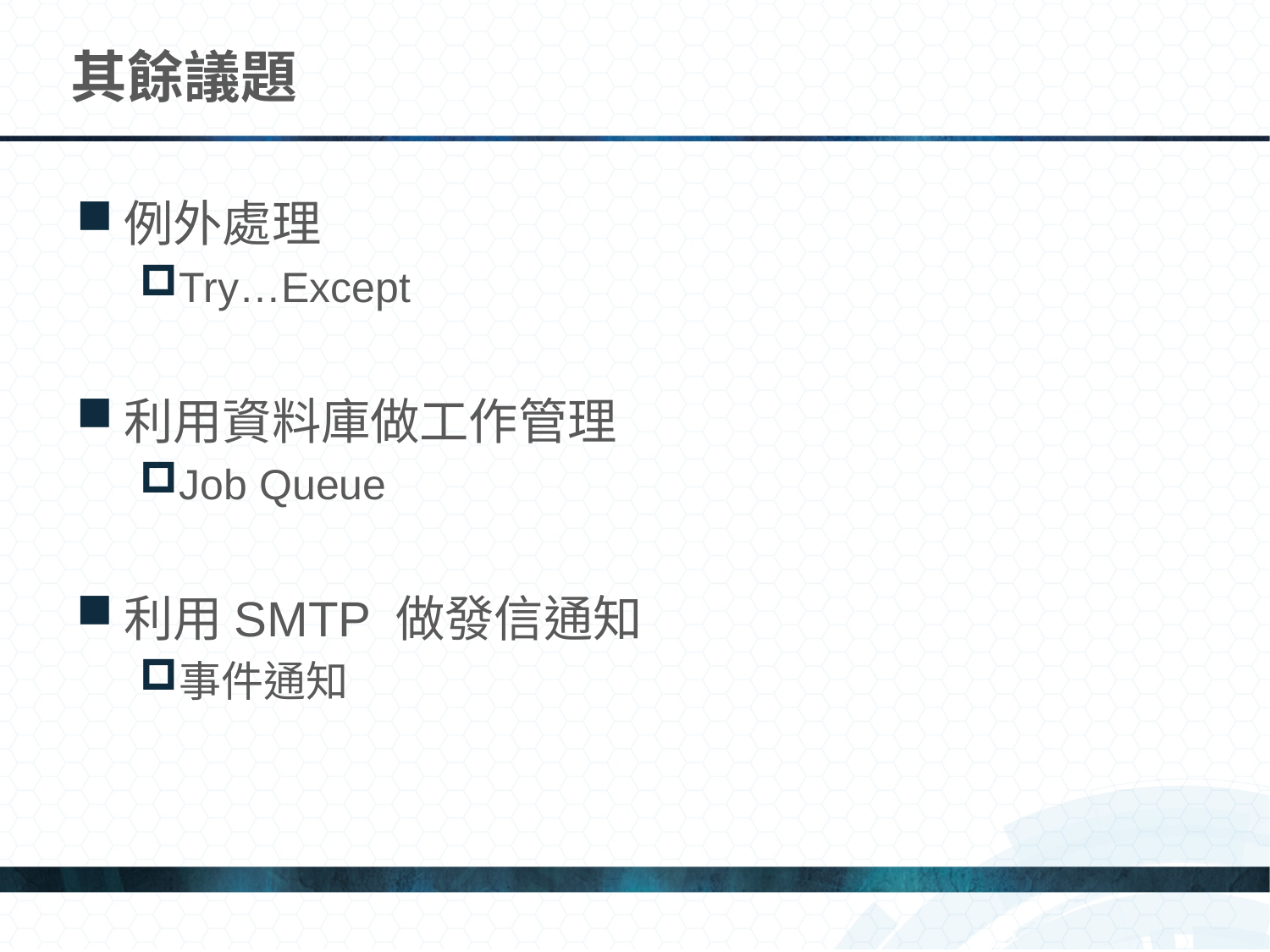

# 其餘議題
例外處理
Try…Except

利用資料庫做工作管理
Job Queue

利用SMTP 做發信通知
事件通知